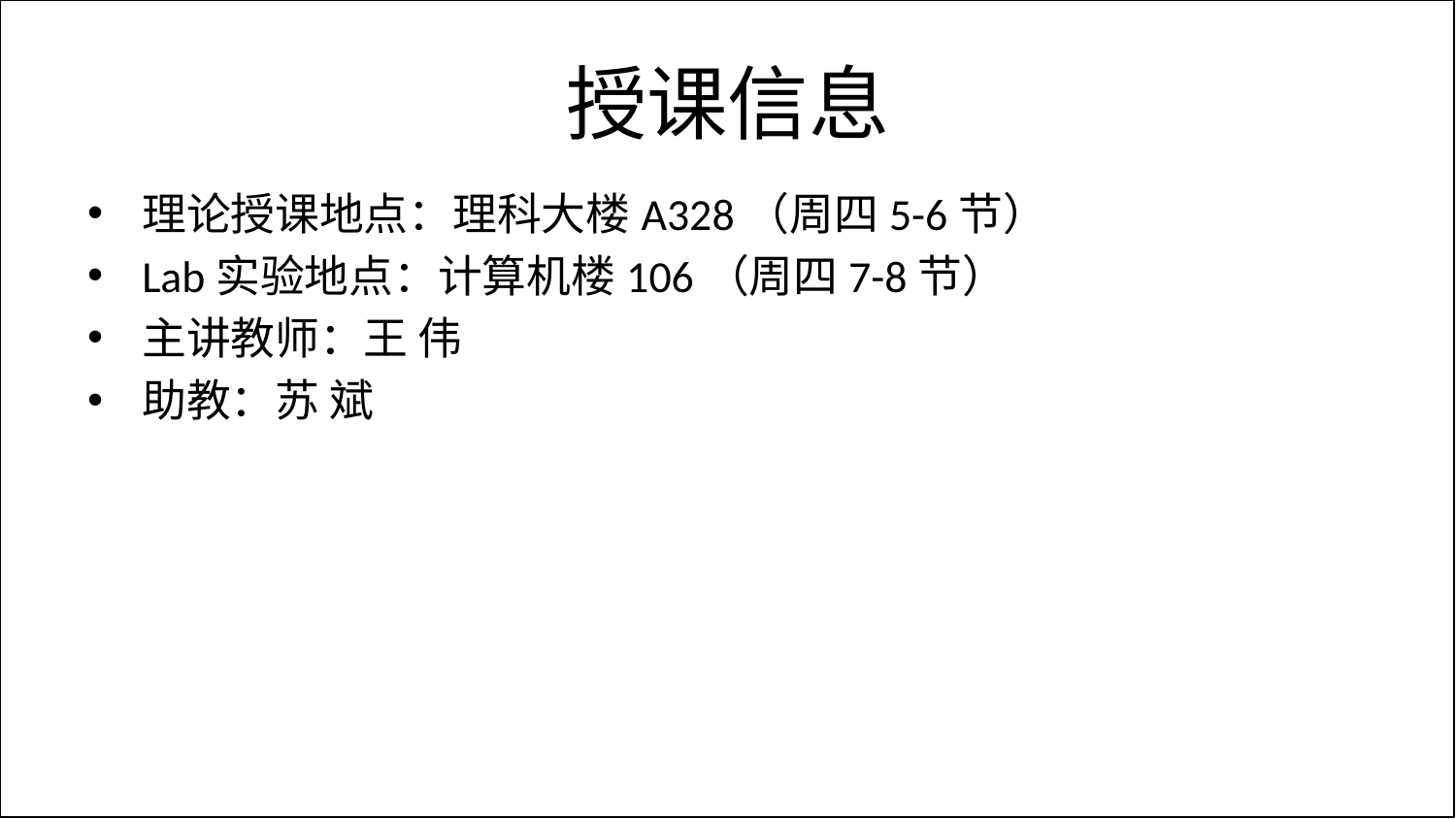

# 授课信息
理论授课地点：理科大楼A328（周四5-6节）
Lab实验地点：计算机楼106（周四7-8节）
主讲教师：王 伟
助教：苏 斌